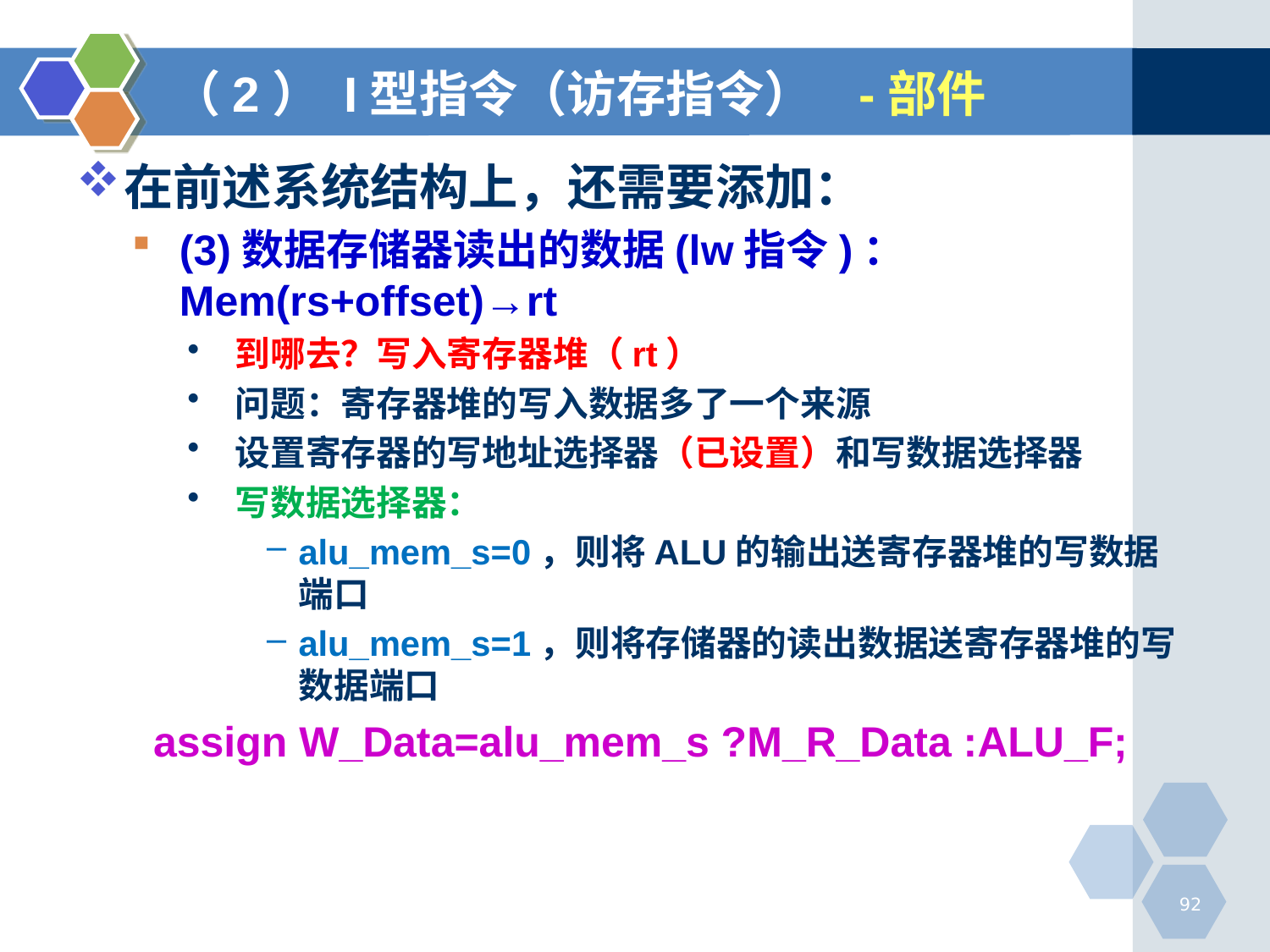

# （2） I型指令（访存指令）   -部件
在前述系统结构上，还需要添加：
(3)数据存储器读出的数据(lw指令)：Mem(rs+offset)→rt
到哪去？写入寄存器堆（rt）
问题：寄存器堆的写入数据多了一个来源
设置寄存器的写地址选择器（已设置）和写数据选择器
写数据选择器：
alu_mem_s=0，则将ALU的输出送寄存器堆的写数据端口
alu_mem_s=1，则将存储器的读出数据送寄存器堆的写数据端口
assign W_Data=alu_mem_s ?M_R_Data :ALU_F;
92